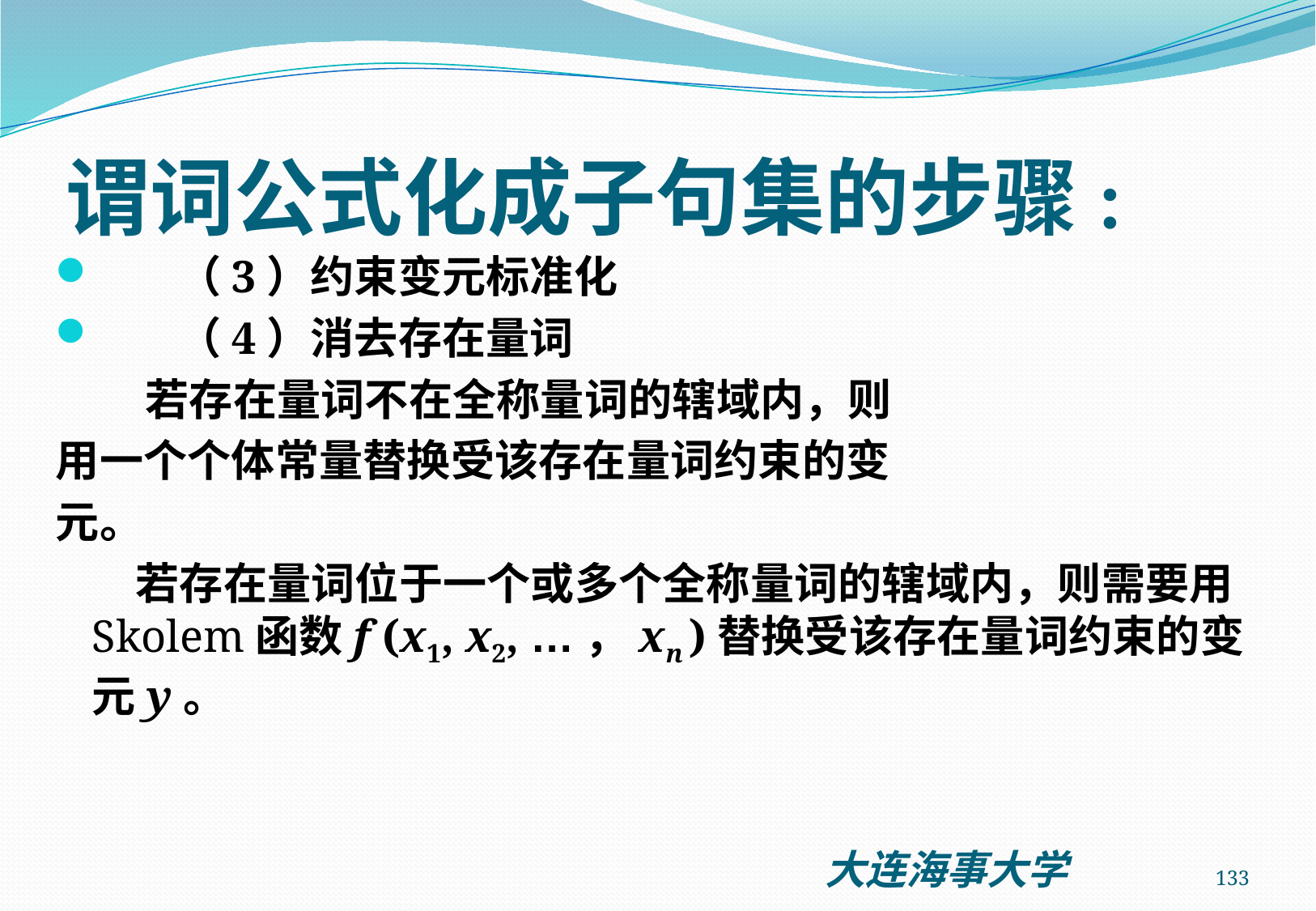

# 谓词公式化成子句集的步骤:
       （3）约束变元标准化
       （4）消去存在量词
        若存在量词不在全称量词的辖域内，则
用一个个体常量替换受该存在量词约束的变
元。
       若存在量词位于一个或多个全称量词的辖域内，则需要用Skolem函数f (x1, x2, …，xn )替换受该存在量词约束的变元y。
133